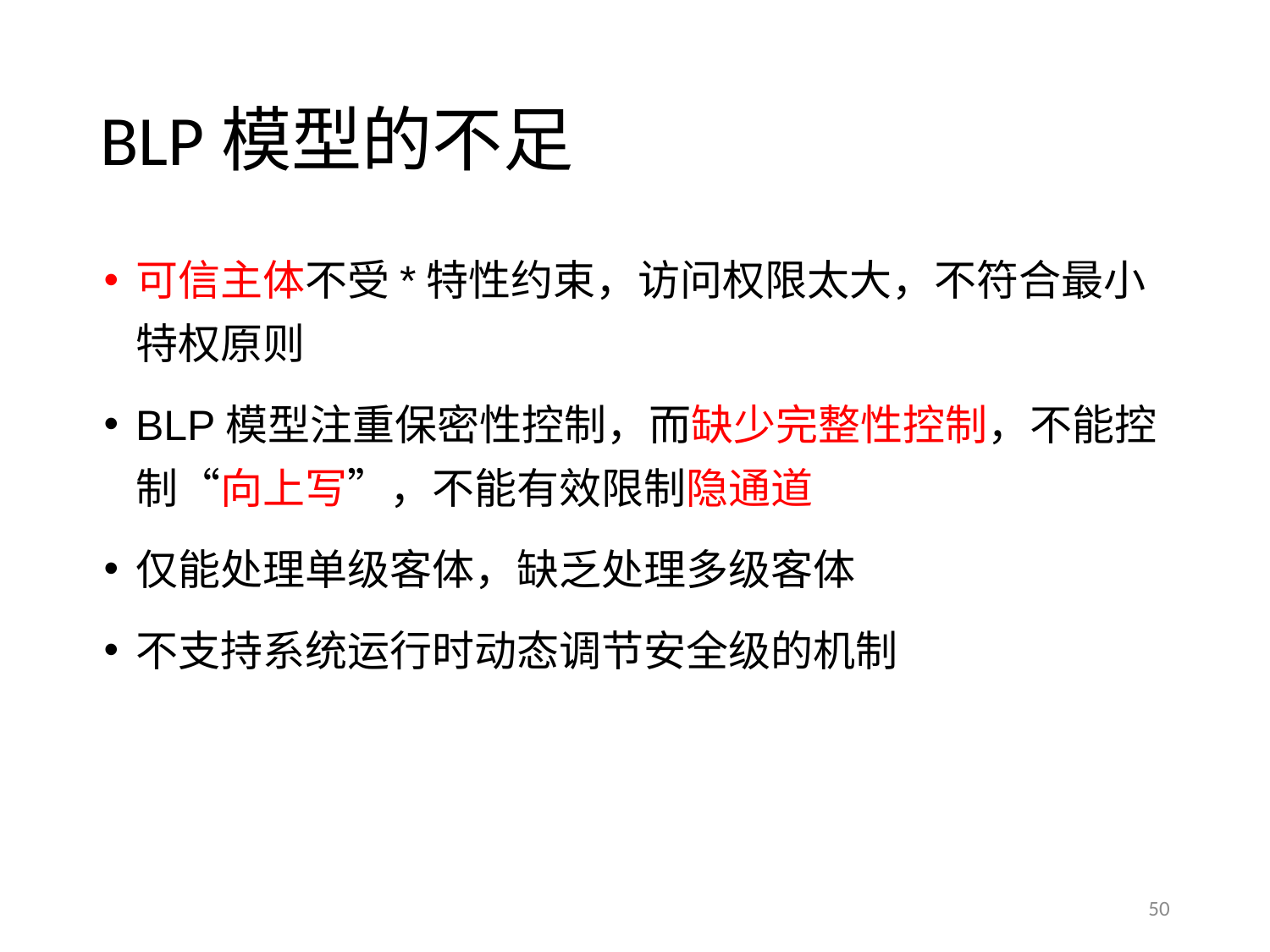

# BLP模型的不足
可信主体不受*特性约束，访问权限太大，不符合最小特权原则
BLP模型注重保密性控制，而缺少完整性控制，不能控制“向上写”，不能有效限制隐通道
仅能处理单级客体，缺乏处理多级客体
不支持系统运行时动态调节安全级的机制
50